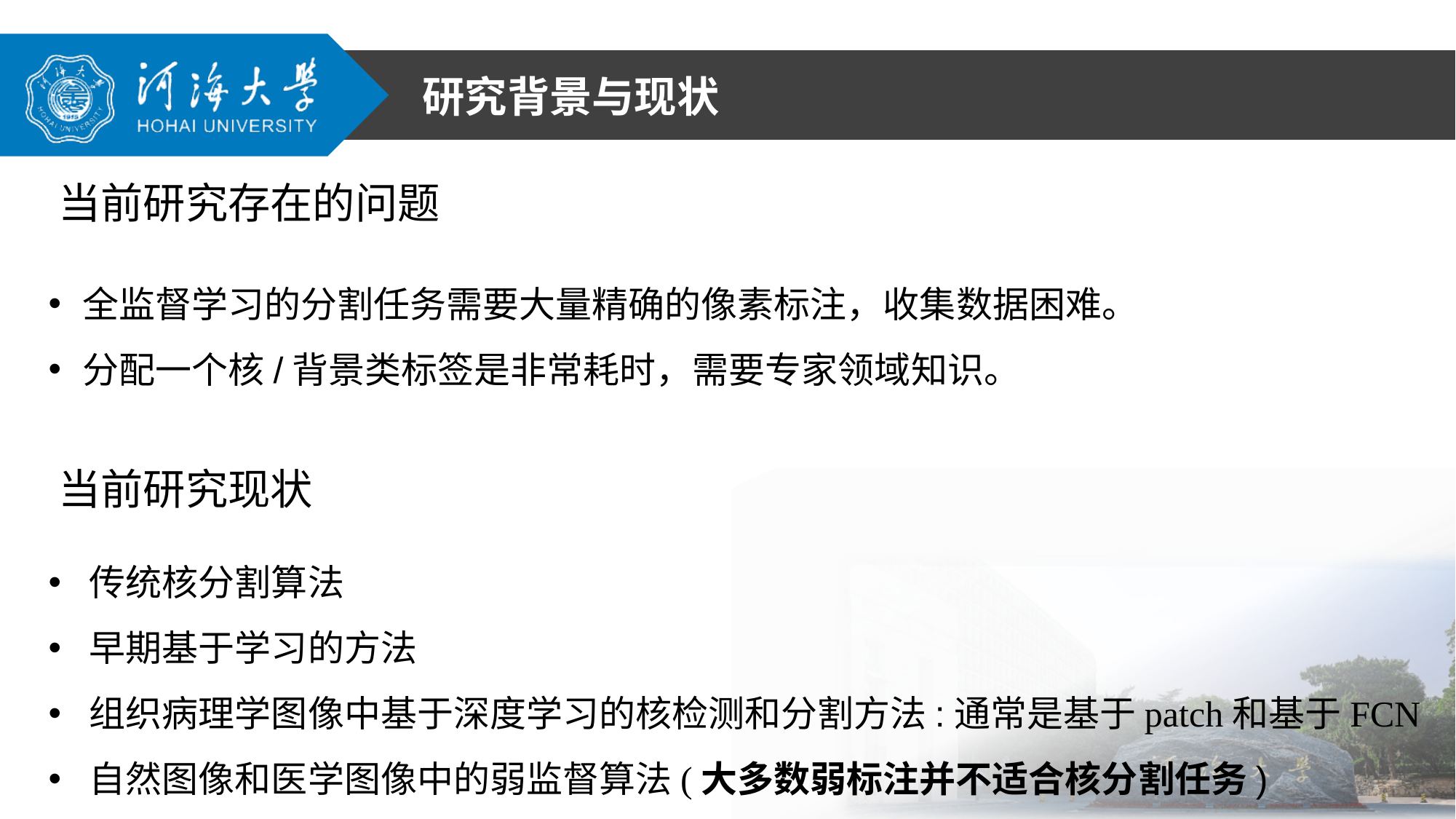

研究背景与现状
当前研究存在的问题
全监督学习的分割任务需要大量精确的像素标注，收集数据困难。
分配一个核/背景类标签是非常耗时，需要专家领域知识。
当前研究现状
传统核分割算法
早期基于学习的方法
组织病理学图像中基于深度学习的核检测和分割方法:通常是基于patch和基于FCN
自然图像和医学图像中的弱监督算法(大多数弱标注并不适合核分割任务)